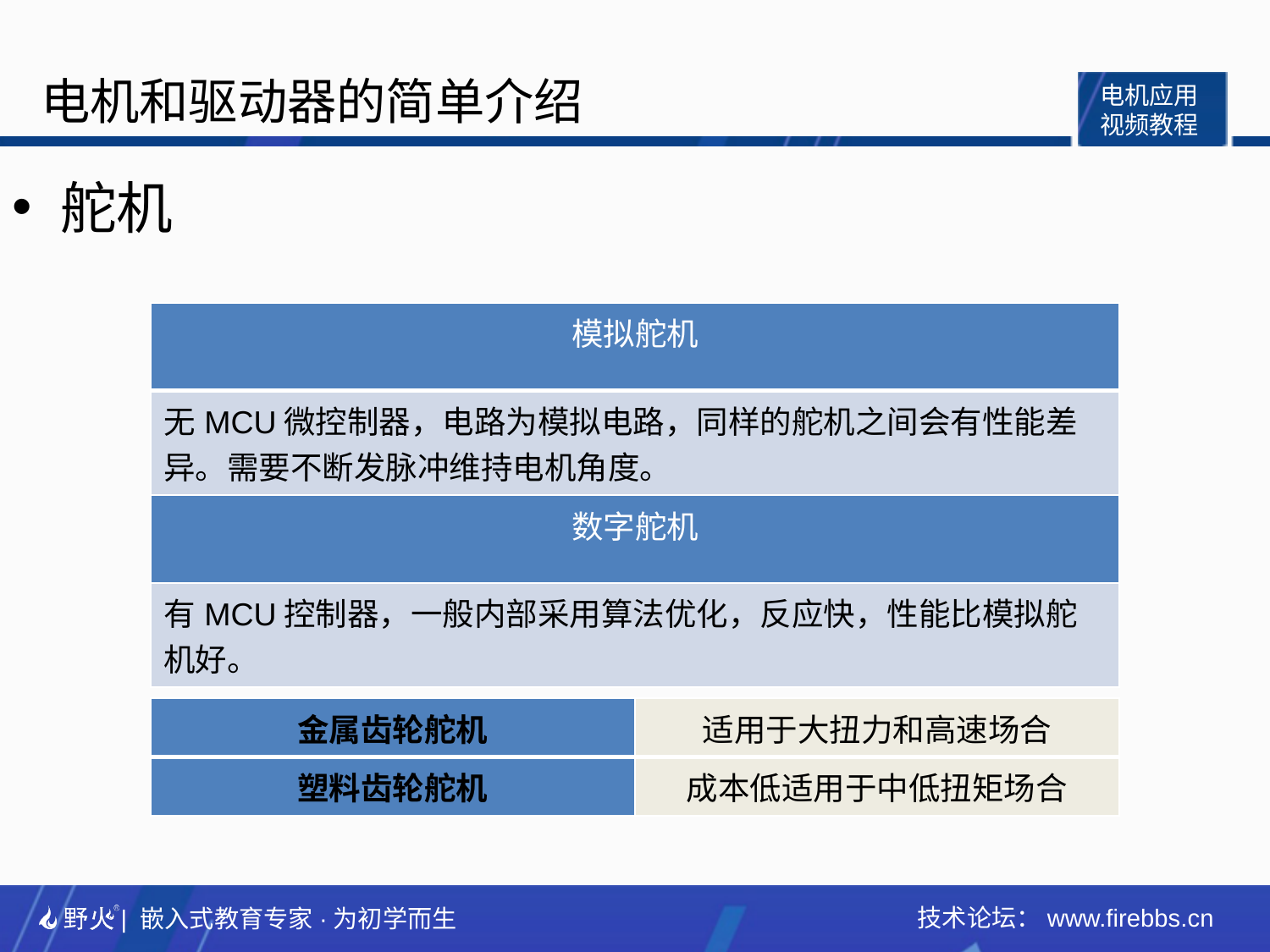

舵机
| 模拟舵机 |
| --- |
| 无MCU微控制器，电路为模拟电路，同样的舵机之间会有性能差异。需要不断发脉冲维持电机角度。 |
| 数字舵机 |
| 有MCU控制器，一般内部采用算法优化，反应快，性能比模拟舵机好。 |
| 金属齿轮舵机 | 适用于大扭力和高速场合 |
| --- | --- |
| 塑料齿轮舵机 | 成本低适用于中低扭矩场合 |